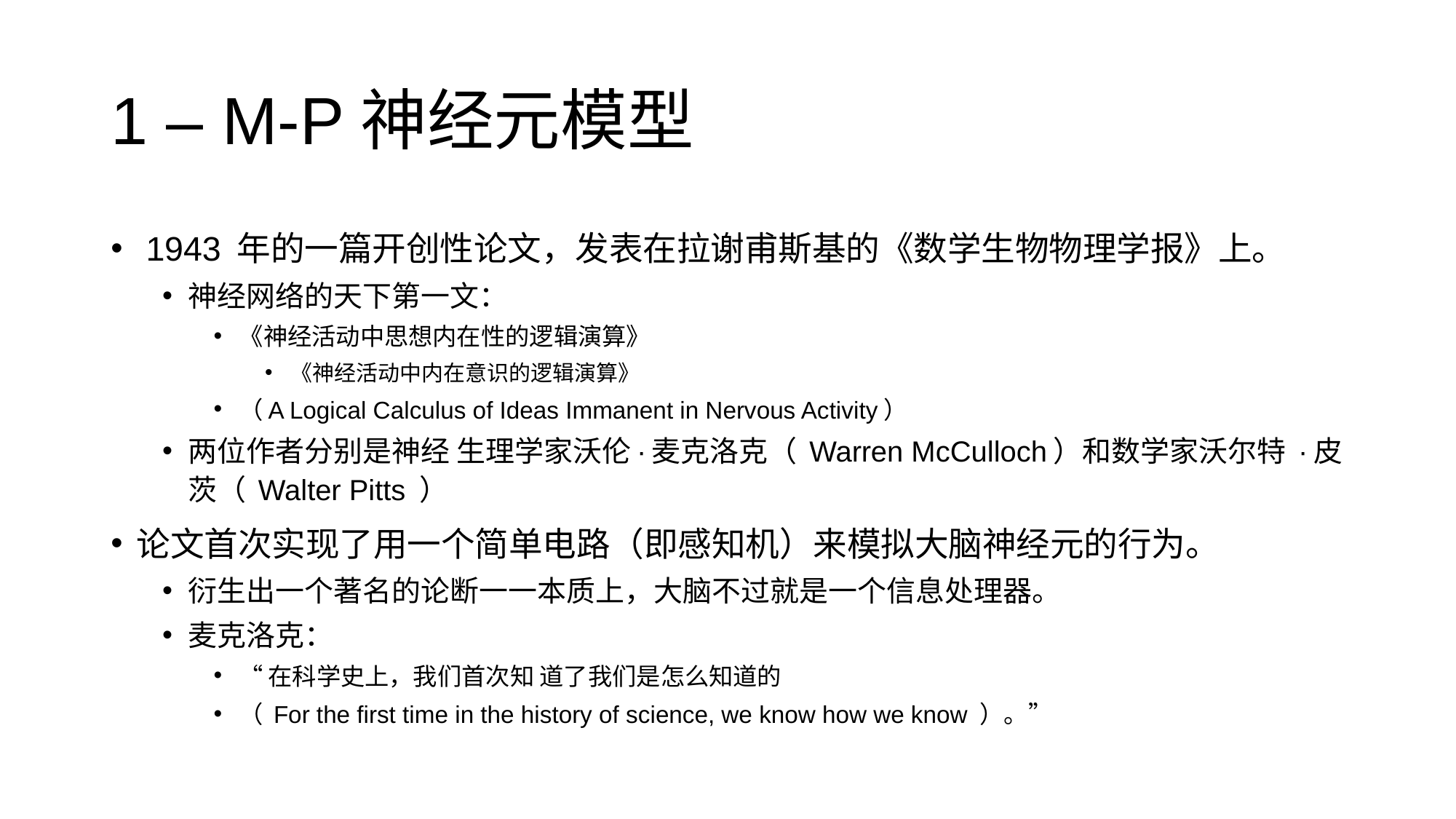

# 1 – M-P神经元模型
 1943 年的一篇开创性论文，发表在拉谢甫斯基的《数学生物物理学报》上。
神经网络的天下第一文：
《神经活动中思想内在性的逻辑演算》
《神经活动中内在意识的逻辑演算》
（A Logical Calculus of Ideas Immanent in Nervous Activity）
两位作者分别是神经 生理学家沃伦·麦克洛克（ Warren McCulloch）和数学家沃尔特 ·皮茨（ Walter Pitts ）
论文首次实现了用一个简单电路（即感知机）来模拟大脑神经元的行为。
衍生出一个著名的论断一一本质上，大脑不过就是一个信息处理器。
麦克洛克：
“在科学史上，我们首次知 道了我们是怎么知道的
（ For the first time in the history of science, we know how we know ）。”